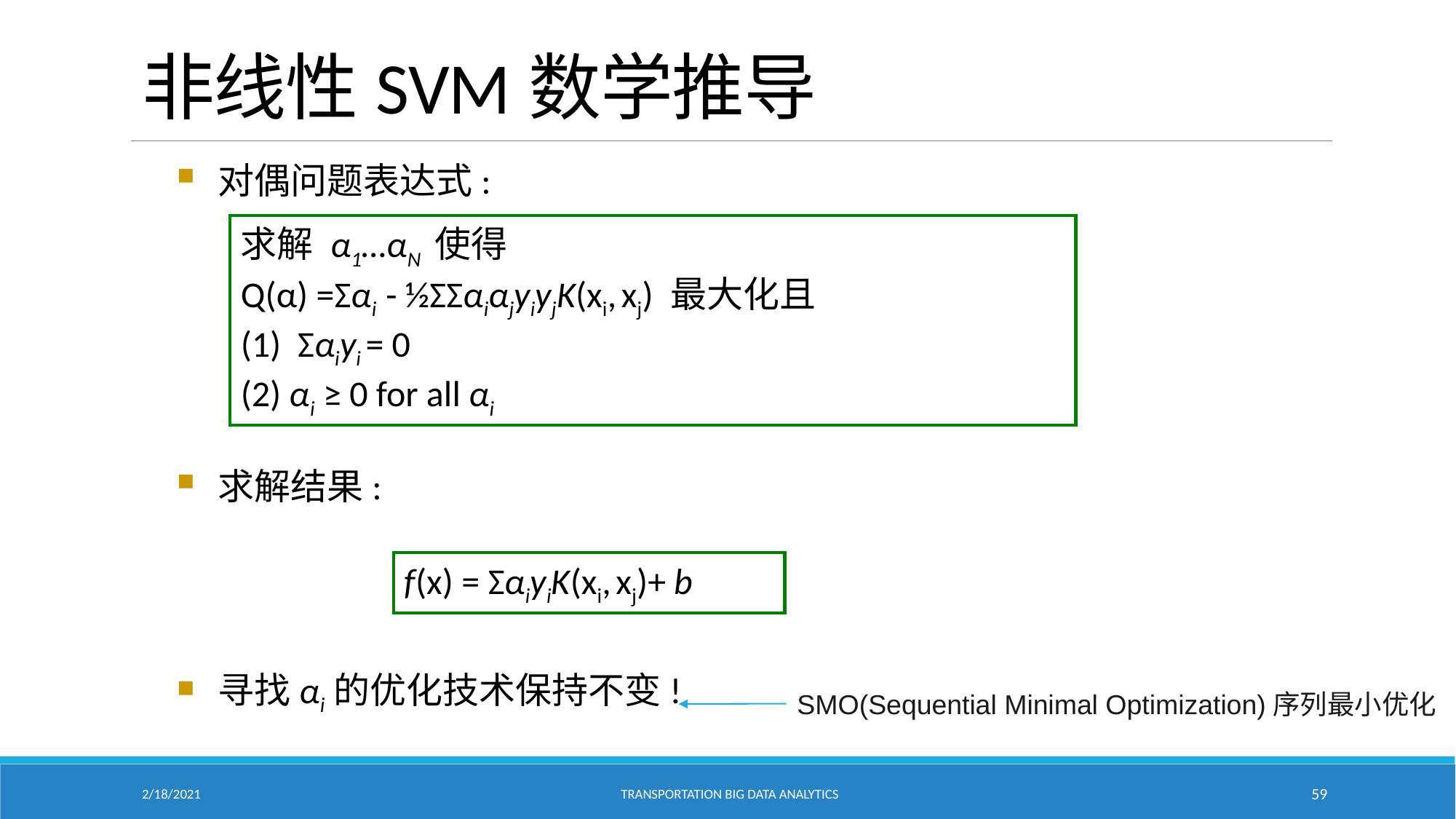

# 非线性SVM数学推导
对偶问题表达式:

求解结果:

寻找αi的优化技术保持不变!
求解 α1…αN 使得
Q(α) =Σαi  - ½ΣΣαiαjyiyjK(xi, xj) 最大化且
(1)  Σαiyi = 0
(2) αi ≥ 0 for all αi
f(x) = ΣαiyiK(xi, xj)+ b
SMO(Sequential Minimal Optimization)序列最小优化
2/18/2021
Transportation Big Data Analytics
59